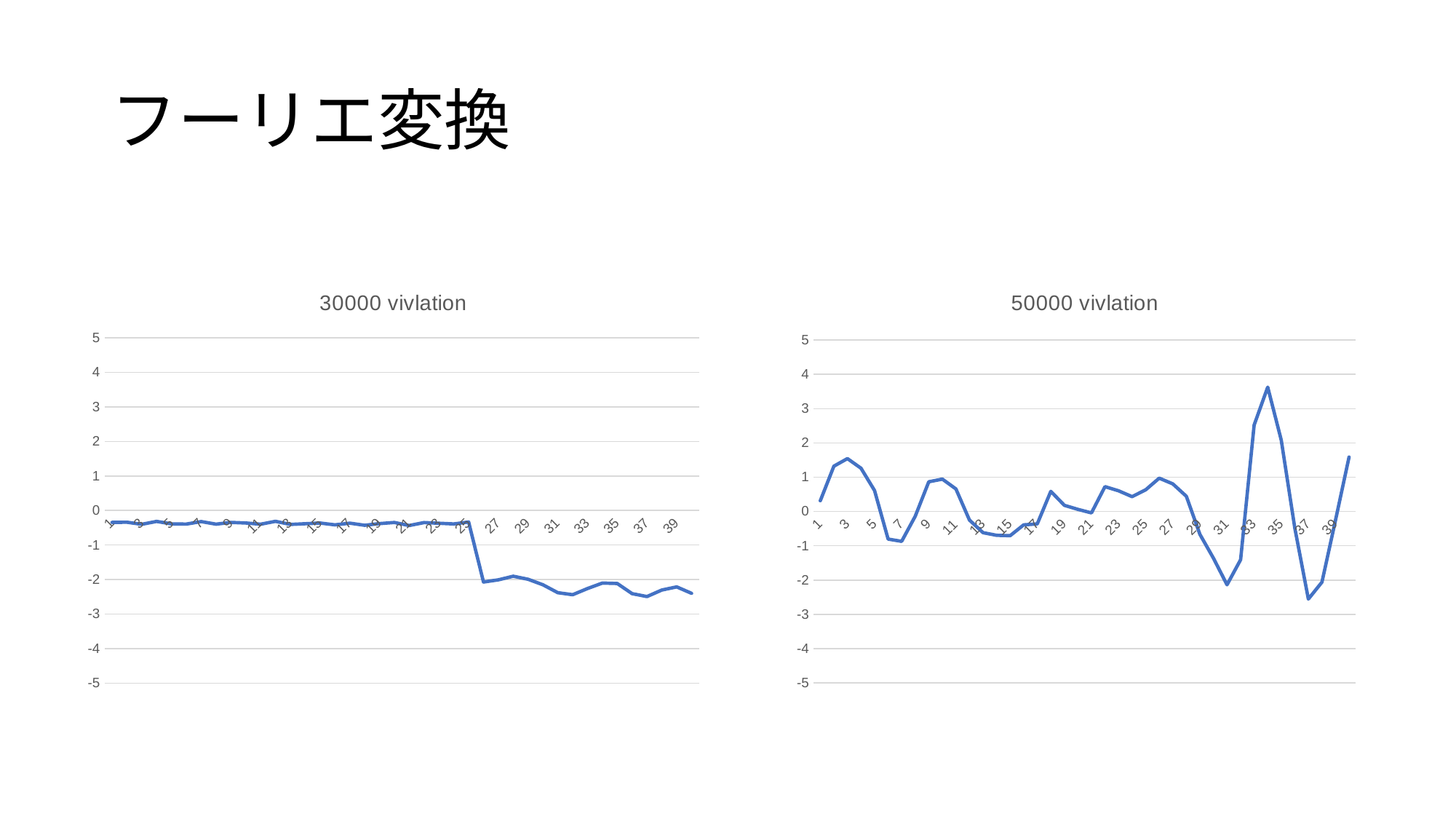

# フーリエ変換

### Chart: 30000 vivlation

| Category |  |
|---|---|

### Chart: 50000 vivlation

| Category |  |
|---|---|